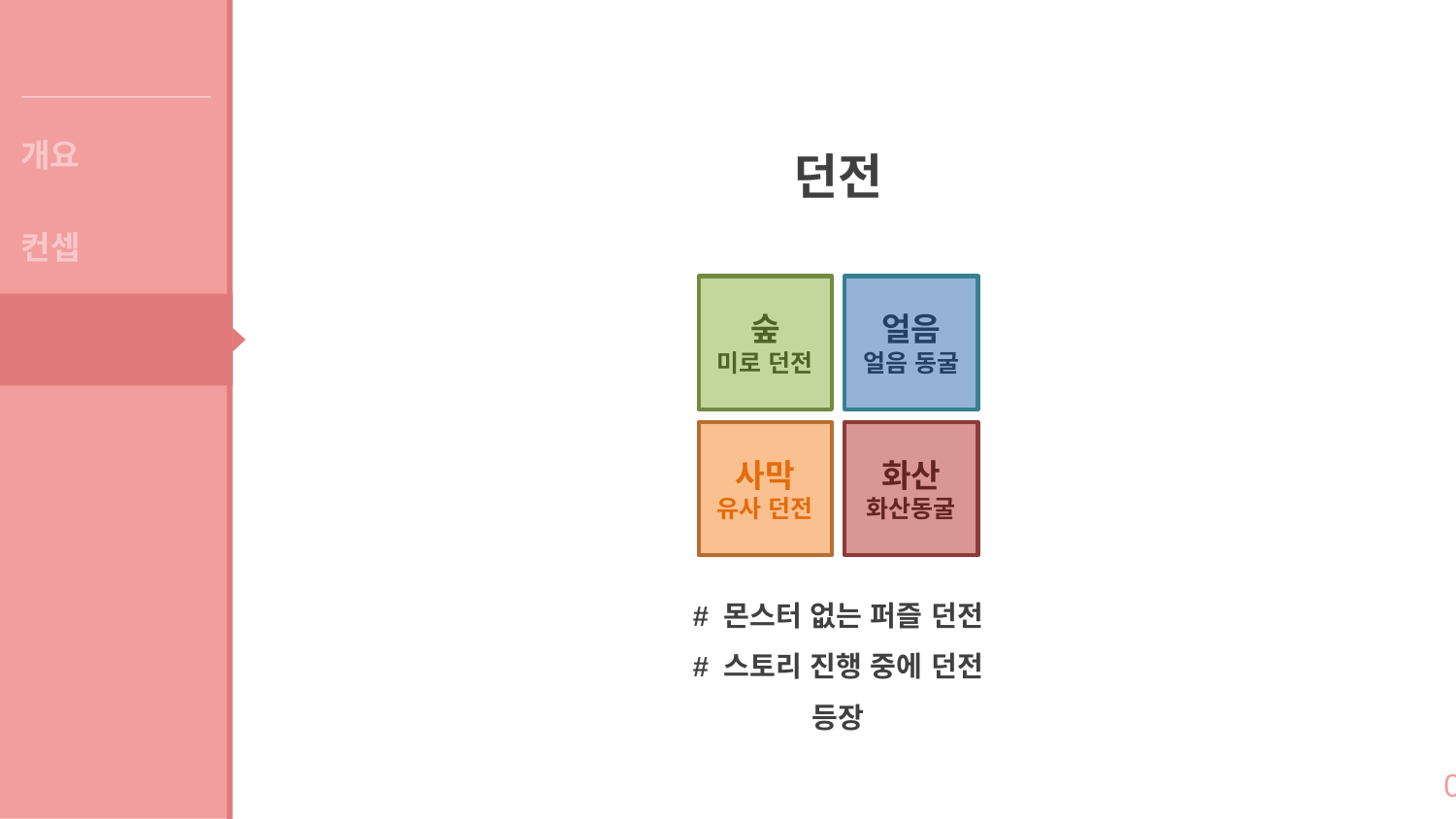

게임 소개

개요
던전

컨셉
숲
미로 던전
얼음
얼음 동굴

시스템

사막
유사 던전
화산
화산동굴
# 몬스터 없는 퍼즐 던전
# 스토리 진행 중에 던전 등장